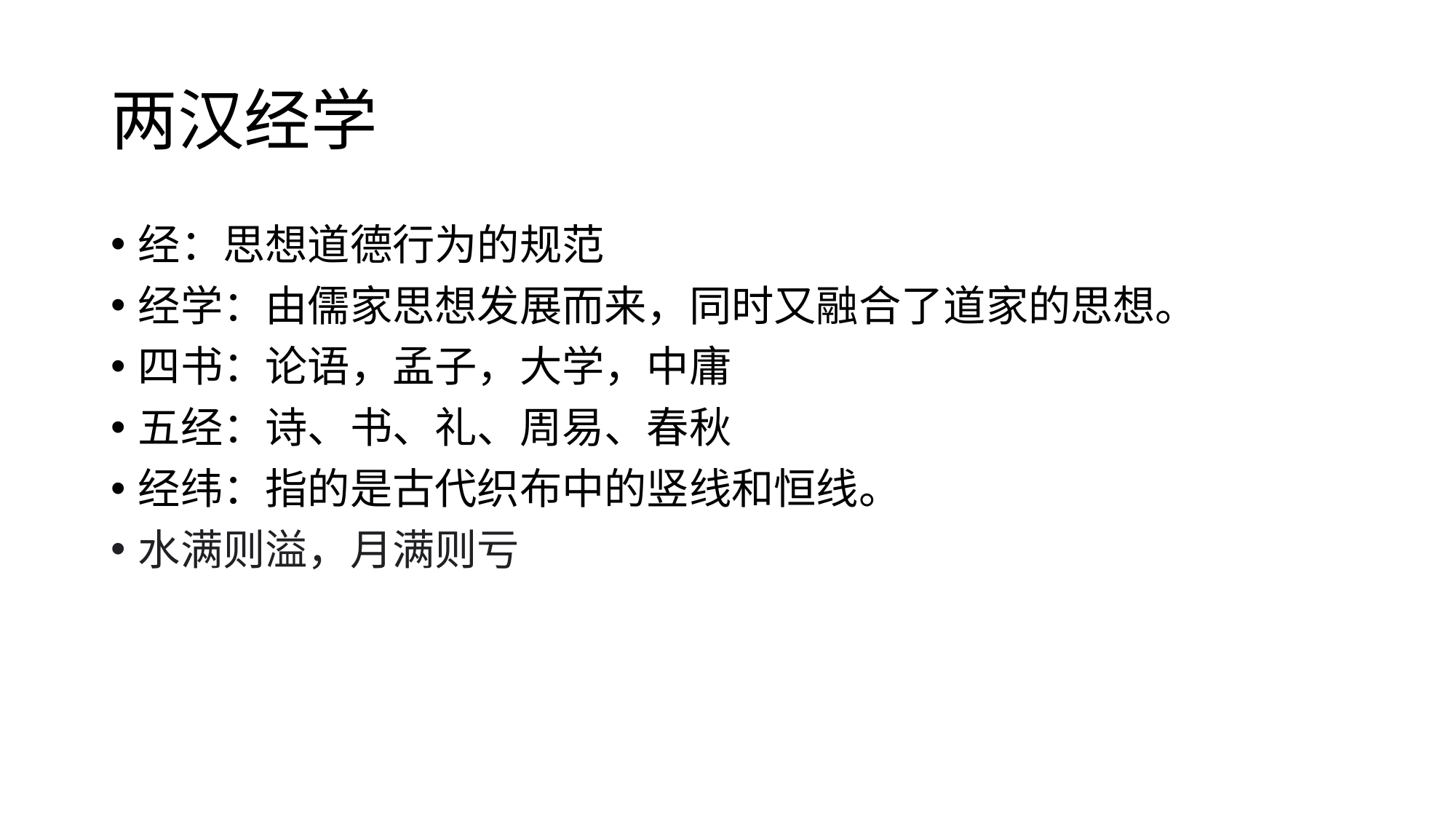

# 两汉经学
经：思想道德行为的规范
经学：由儒家思想发展而来，同时又融合了道家的思想。
四书：论语，孟子，大学，中庸
五经：诗、书、礼、周易、春秋
经纬：指的是古代织布中的竖线和恒线。
水满则溢，月满则亏